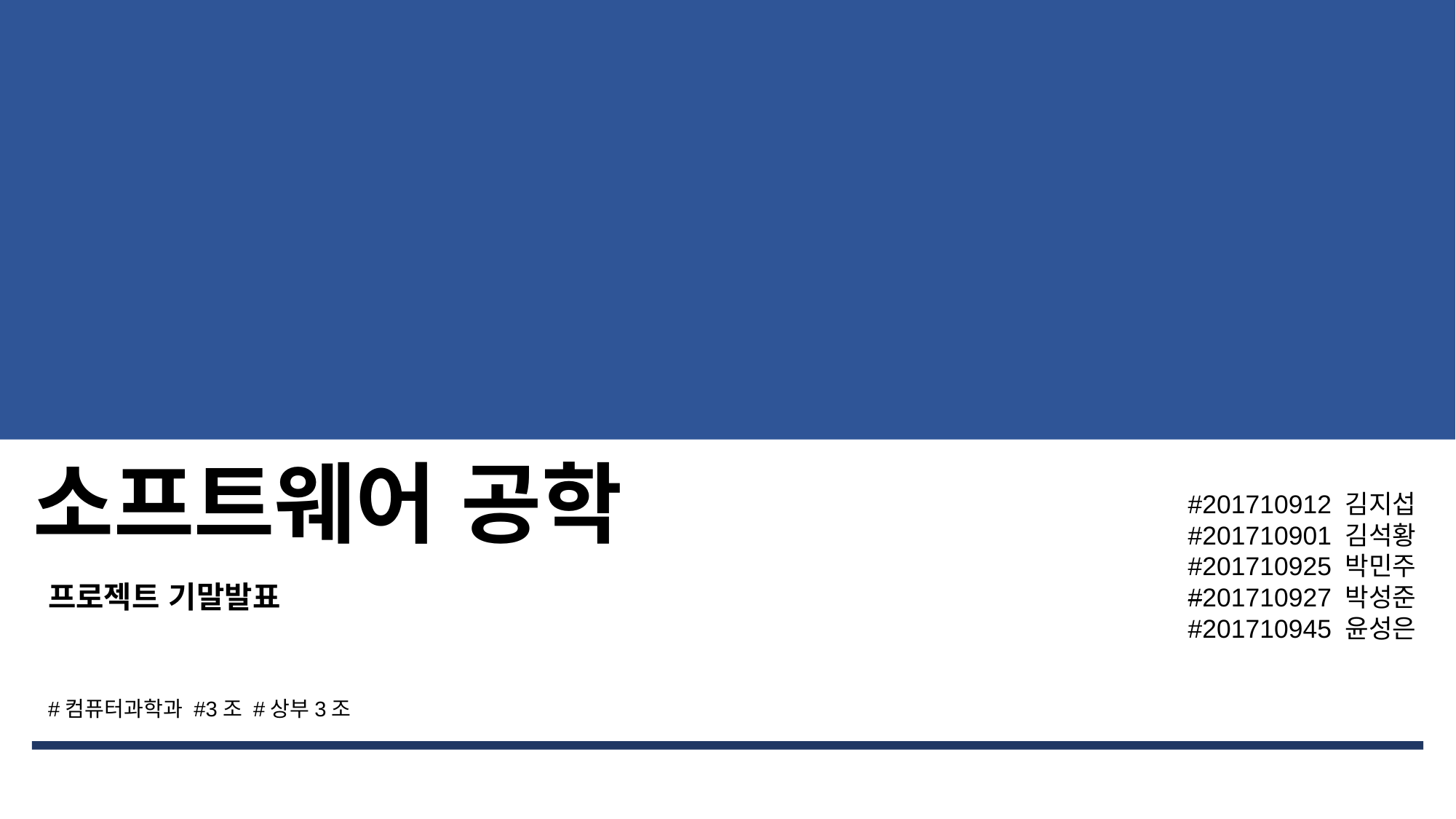

# 소프트웨어 공학
#201710912 김지섭
#201710901 김석황
#201710925 박민주
#201710927 박성준
#201710945 윤성은
프로젝트 기말발표
#컴퓨터과학과 #3조 #상부3조